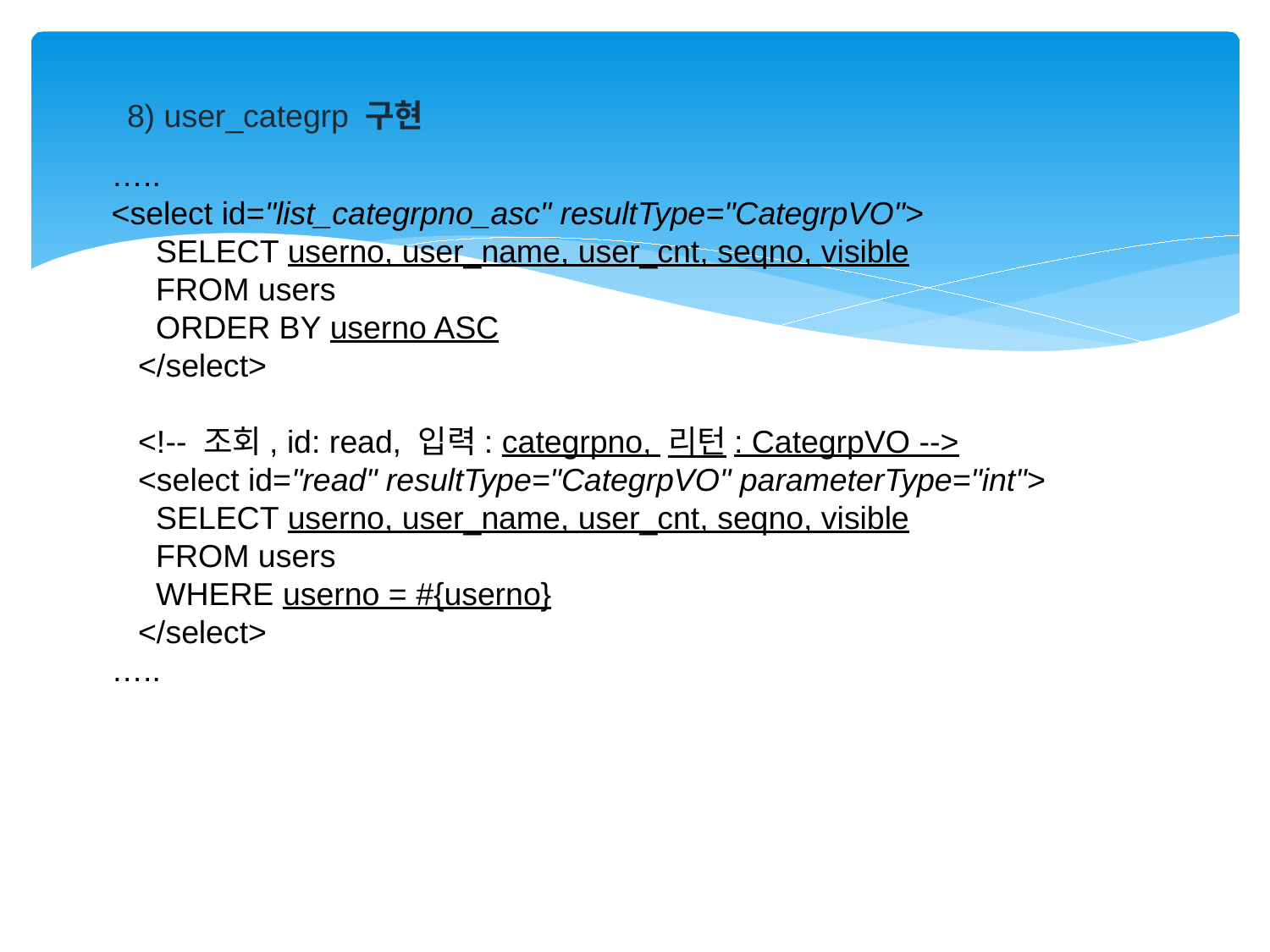

8) user_categrp 구현
…..
<select id="list_categrpno_asc" resultType="CategrpVO">
     SELECT userno, user_name, user_cnt, seqno, visible
     FROM users
     ORDER BY userno ASC
   </select>

   <!-- 조회, id: read, 입력: categrpno, 리턴: CategrpVO -->
   <select id="read" resultType="CategrpVO" parameterType="int">
     SELECT userno, user_name, user_cnt, seqno, visible
     FROM users
     WHERE userno = #{userno}
   </select>
…..